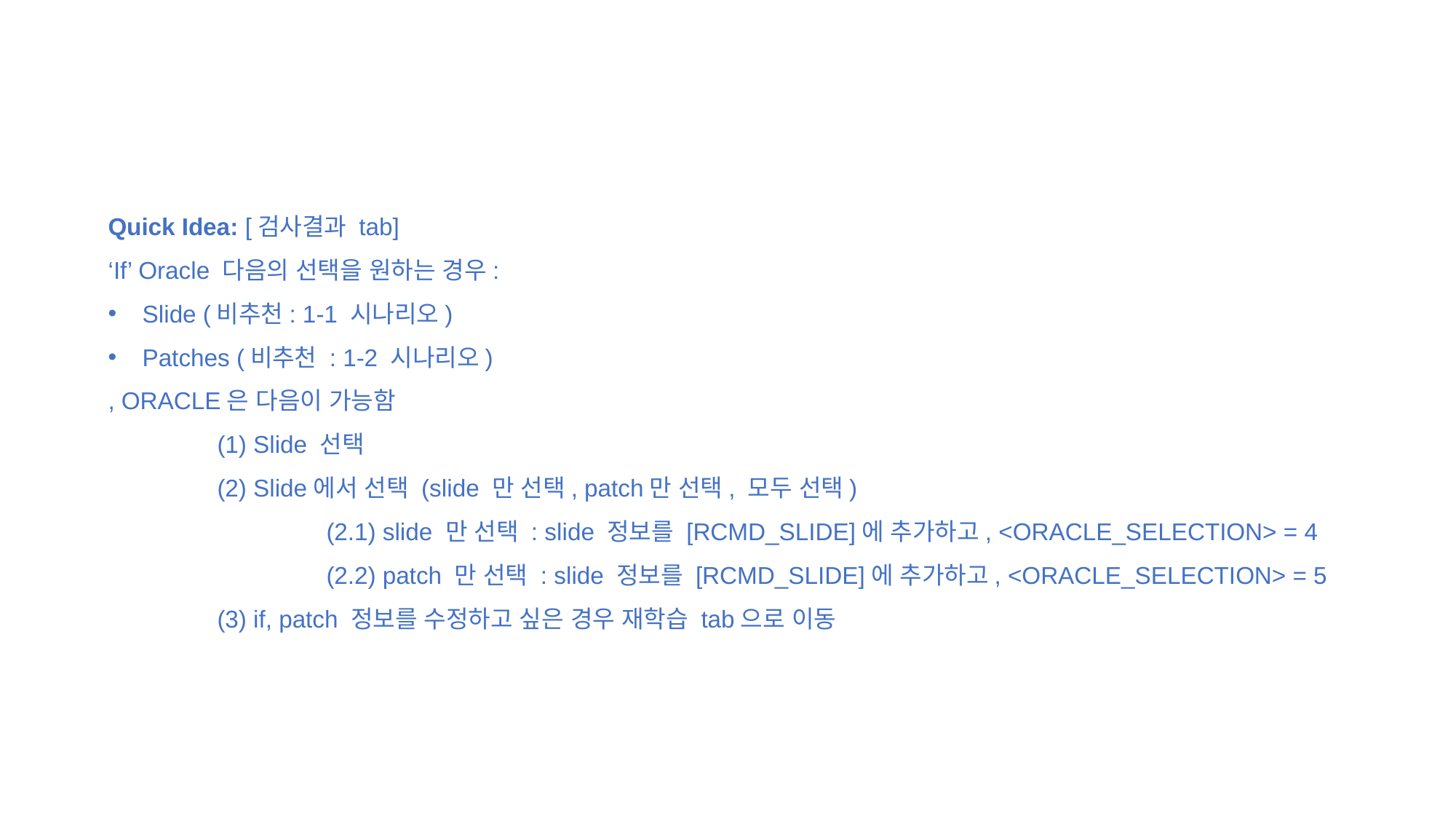

Quick Idea: [검사결과 tab]
‘If’ Oracle 다음의 선택을 원하는 경우:
Slide (비추천: 1-1 시나리오)
Patches (비추천 : 1-2 시나리오)
, ORACLE은 다음이 가능함
	(1) Slide 선택
	(2) Slide에서 선택 (slide 만 선택, patch만 선택, 모두 선택)
		(2.1) slide 만 선택 : slide 정보를 [RCMD_SLIDE]에 추가하고, <ORACLE_SELECTION> = 4
		(2.2) patch 만 선택 : slide 정보를 [RCMD_SLIDE]에 추가하고, <ORACLE_SELECTION> = 5
	(3) if, patch 정보를 수정하고 싶은 경우 재학습 tab으로 이동